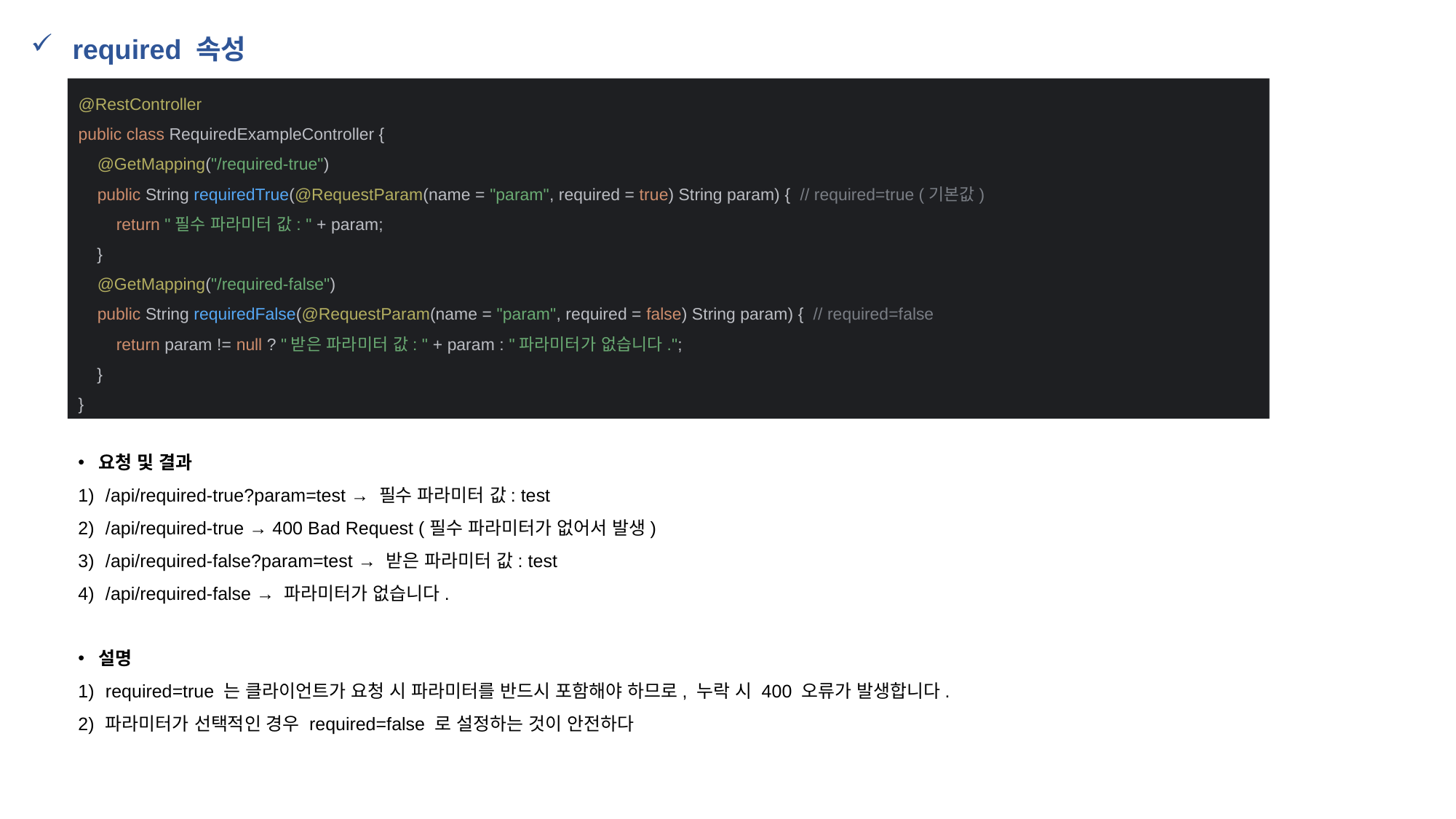

required 속성
@RestController
public class RequiredExampleController {
    @GetMapping("/required-true")
    public String requiredTrue(@RequestParam(name = "param", required = true) String param) {  // required=true (기본값)
        return "필수 파라미터 값: " + param;
    }
    @GetMapping("/required-false")
    public String requiredFalse(@RequestParam(name = "param", required = false) String param) {  // required=false
        return param != null ? "받은 파라미터 값: " + param : "파라미터가 없습니다.";
    }
}
요청 및 결과
/api/required-true?param=test → 필수 파라미터 값: test
/api/required-true → 400 Bad Request (필수 파라미터가 없어서 발생)
/api/required-false?param=test → 받은 파라미터 값: test
/api/required-false → 파라미터가 없습니다.

설명
required=true 는 클라이언트가 요청 시 파라미터를 반드시 포함해야 하므로, 누락 시 400 오류가 발생합니다.
파라미터가 선택적인 경우 required=false 로 설정하는 것이 안전하다